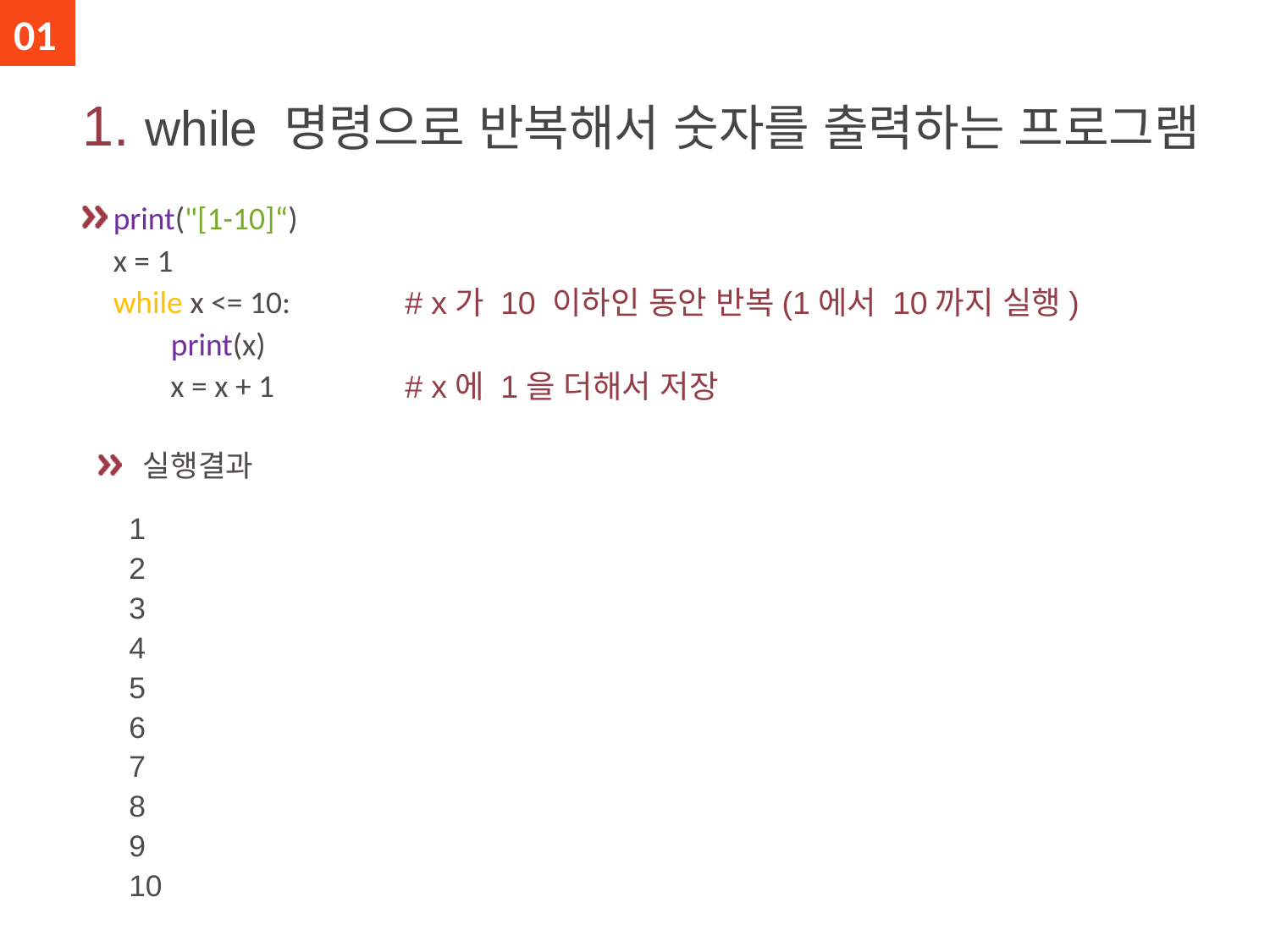

01
# 1. while 명령으로 반복해서 숫자를 출력하는 프로그램
print("[1-10]“)
x = 1
while x <= 10:
        print(x)
        x = x + 1
# x가 10 이하인 동안 반복(1에서 10까지 실행)
# x에 1을 더해서 저장
 실행결과
1
2
3
4
5
6
7
8
9
10